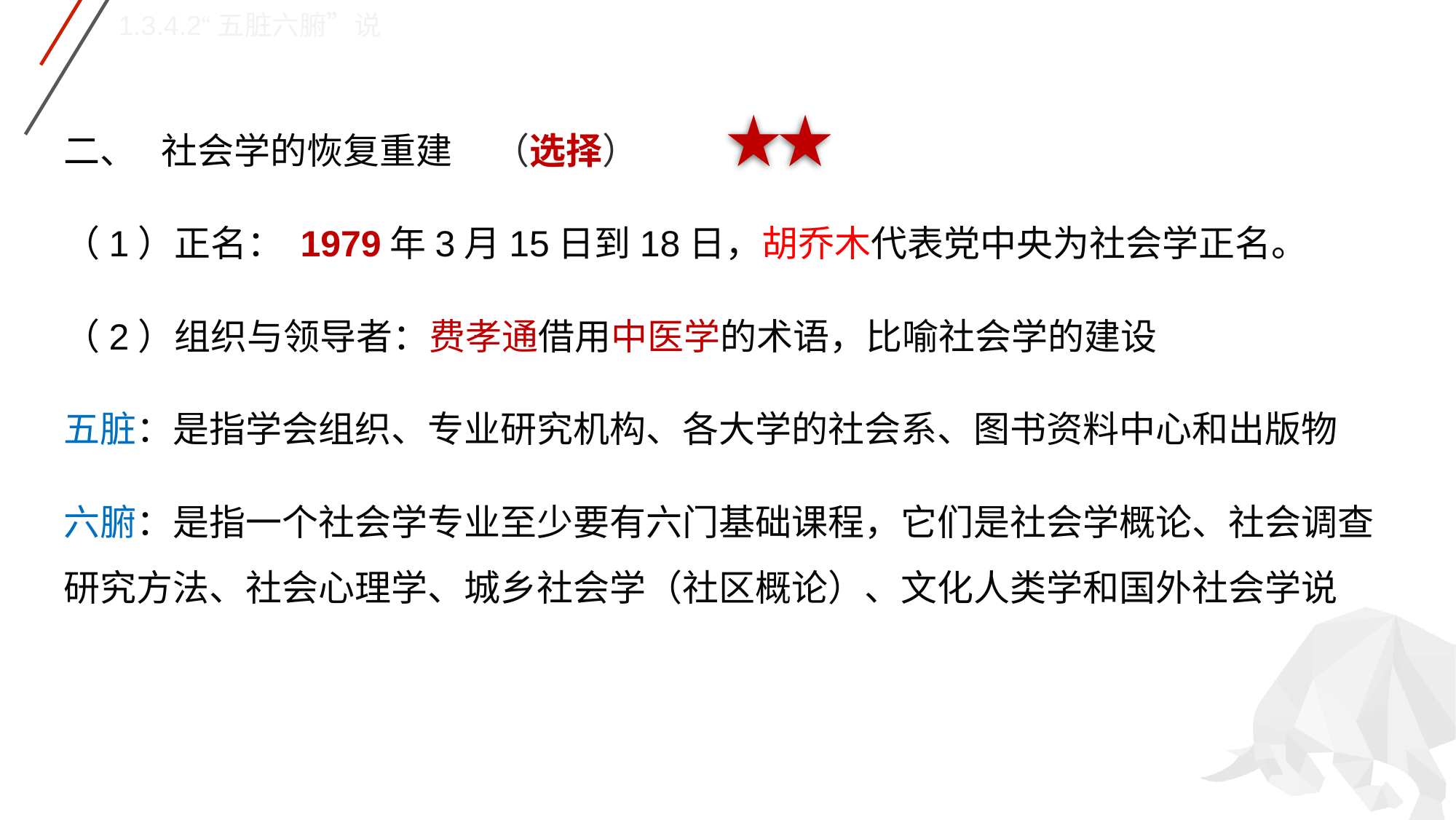

1.3.4.2“五脏六腑”说
二、   社会学的恢复重建     （选择）
（1）正名： 1979年3月15日到18日，胡乔木代表党中央为社会学正名。
（2）组织与领导者：费孝通借用中医学的术语，比喻社会学的建设
五脏：是指学会组织、专业研究机构、各大学的社会系、图书资料中心和出版物
六腑：是指一个社会学专业至少要有六门基础课程，它们是社会学概论、社会调查研究方法、社会心理学、城乡社会学（社区概论）、文化人类学和国外社会学说